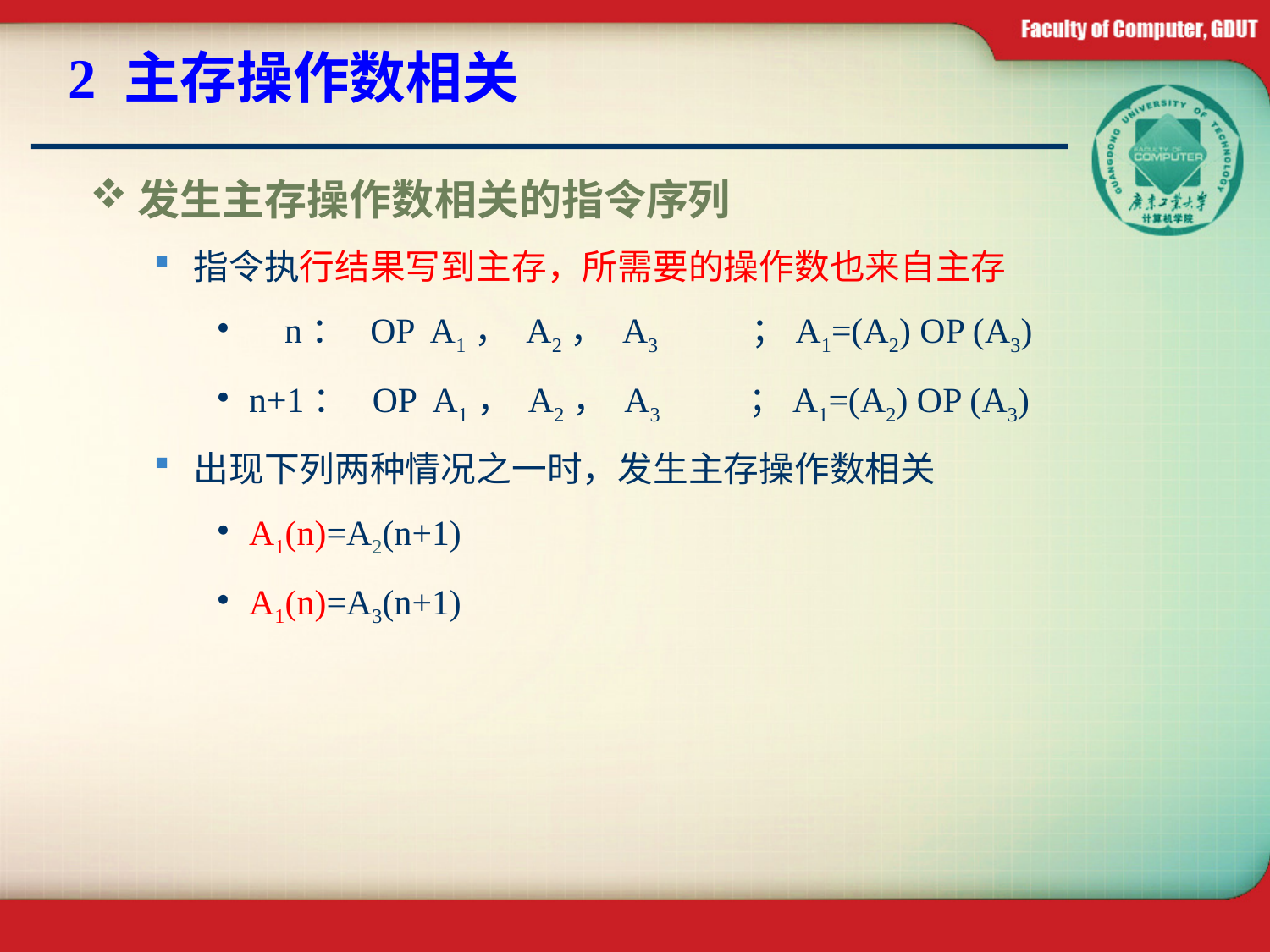

# 2 主存操作数相关
发生主存操作数相关的指令序列
指令执行结果写到主存，所需要的操作数也来自主存
    n：  OP  A1， A2， A3          ；A1=(A2) OP (A3)
n+1：  OP  A1， A2， A3         ；A1=(A2) OP (A3)
出现下列两种情况之一时，发生主存操作数相关
A1(n)=A2(n+1)
A1(n)=A3(n+1)